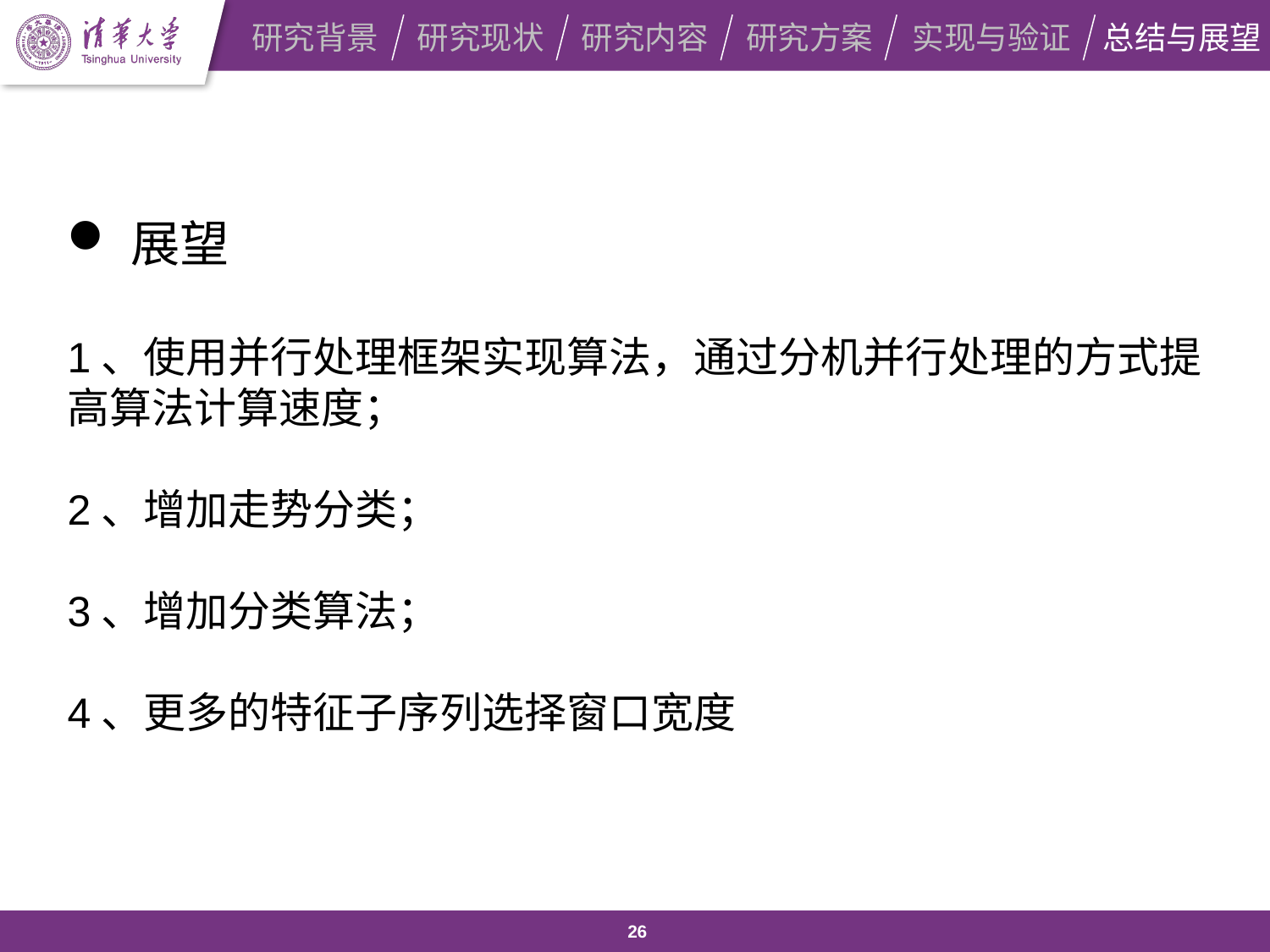

研究背景
研究现状
研究内容
研究方案
实现与验证
总结与展望
展望

1、使用并行处理框架实现算法，通过分机并行处理的方式提高算法计算速度；

2、增加走势分类；

3、增加分类算法；

4、更多的特征子序列选择窗口宽度